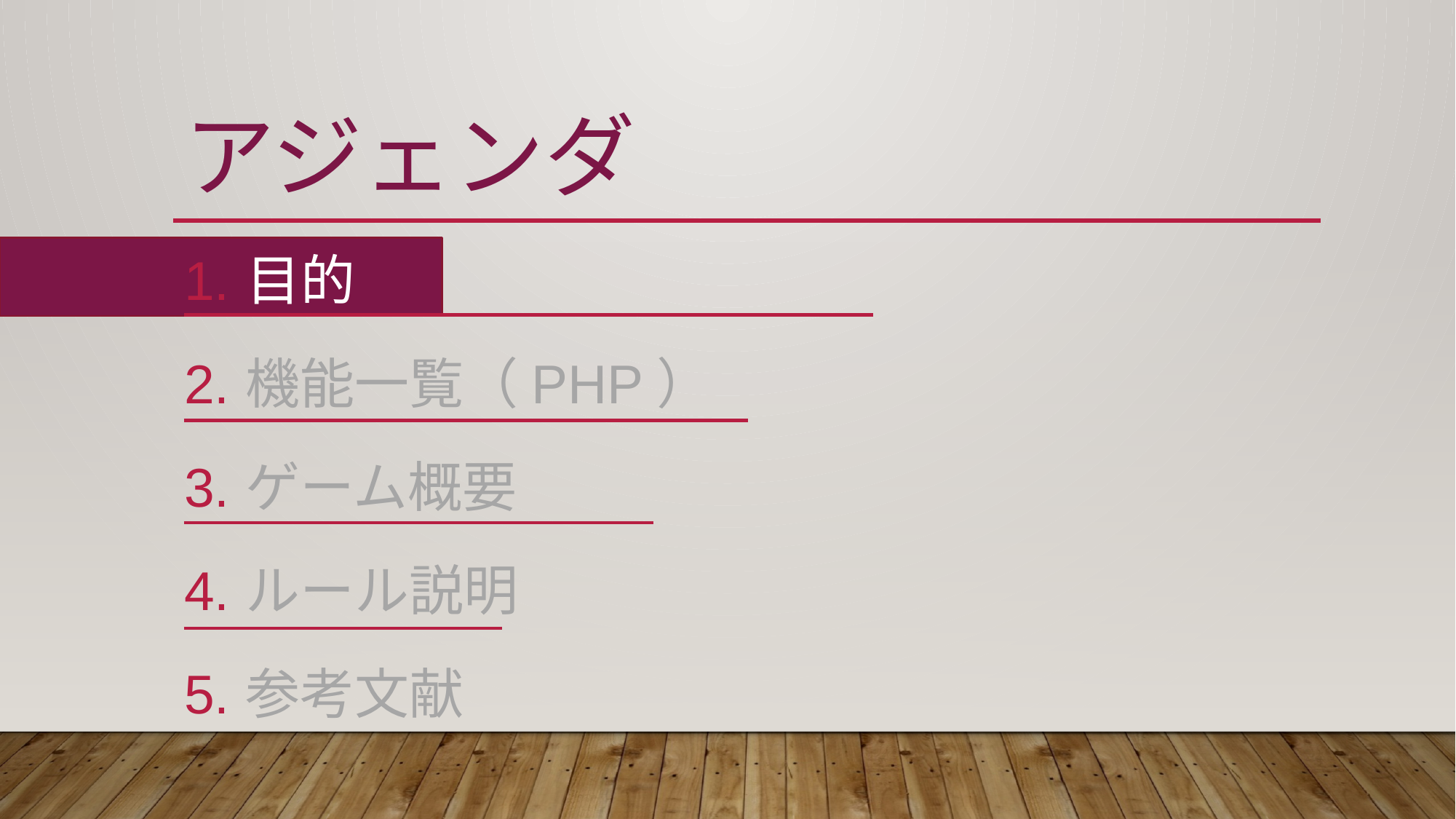

# アジェンダ

機能一覧（PHP）
ゲーム概要
ルール説明
参考文献
目的